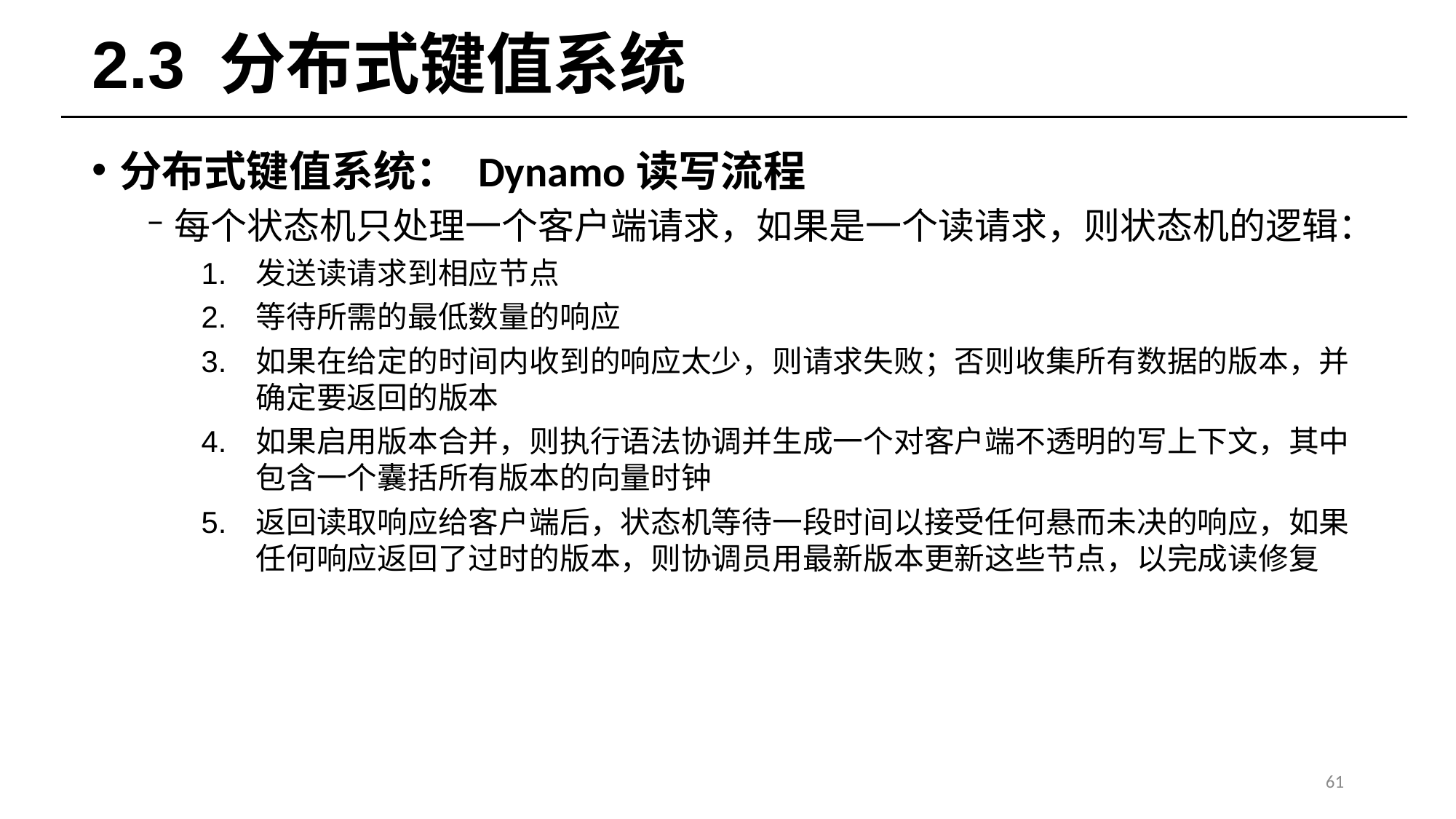

# 2.3 分布式键值系统
分布式键值系统： Dynamo读写流程
每个状态机只处理一个客户端请求，如果是一个读请求，则状态机的逻辑：
发送读请求到相应节点
等待所需的最低数量的响应
如果在给定的时间内收到的响应太少，则请求失败；否则收集所有数据的版本，并确定要返回的版本
如果启用版本合并，则执行语法协调并生成一个对客户端不透明的写上下文，其中包含一个囊括所有版本的向量时钟
返回读取响应给客户端后，状态机等待一段时间以接受任何悬而未决的响应，如果任何响应返回了过时的版本，则协调员用最新版本更新这些节点，以完成读修复

61